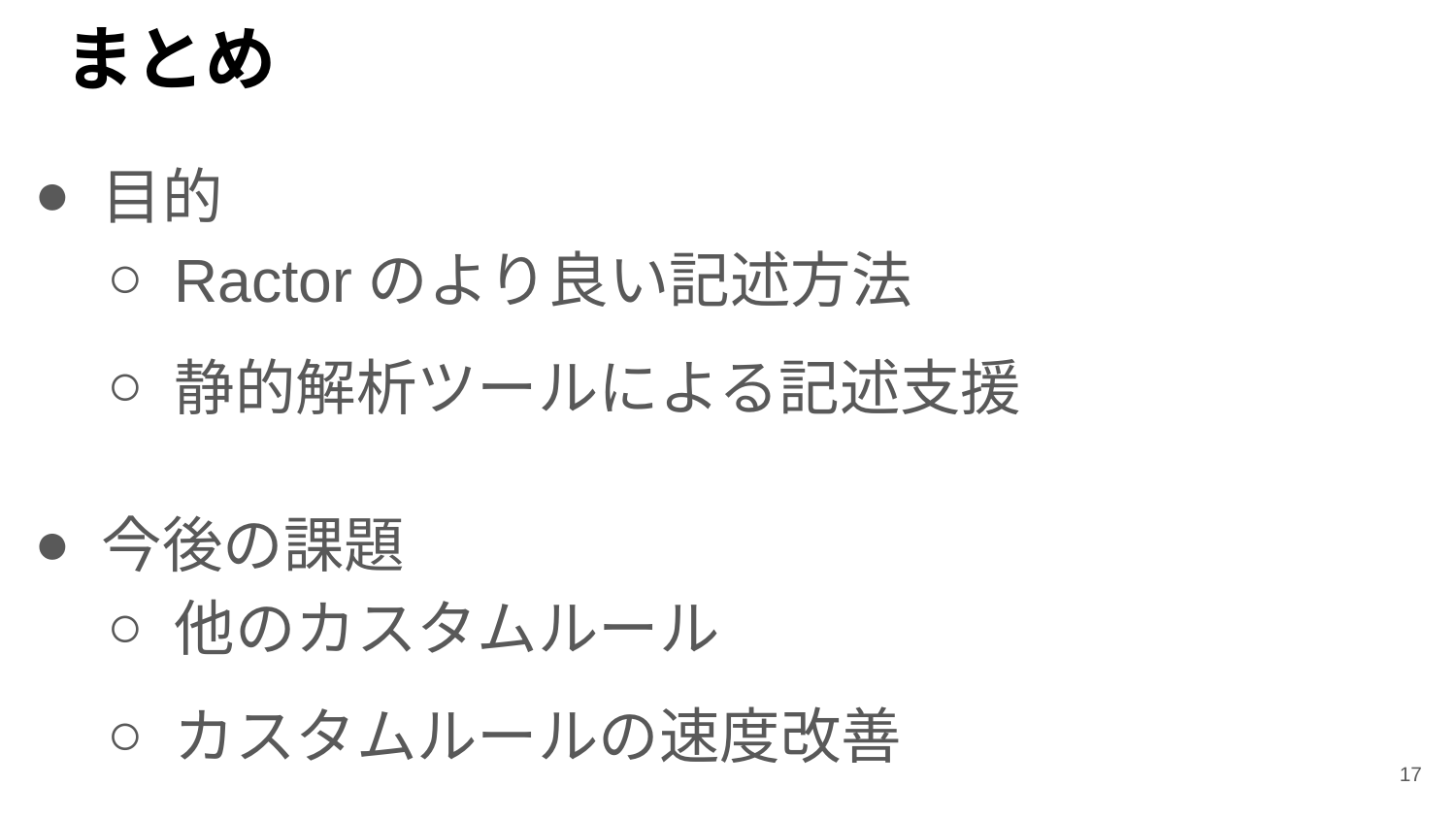

# まとめ
目的
Ractorのより良い記述方法
静的解析ツールによる記述支援
今後の課題
他のカスタムルール
カスタムルールの速度改善
17